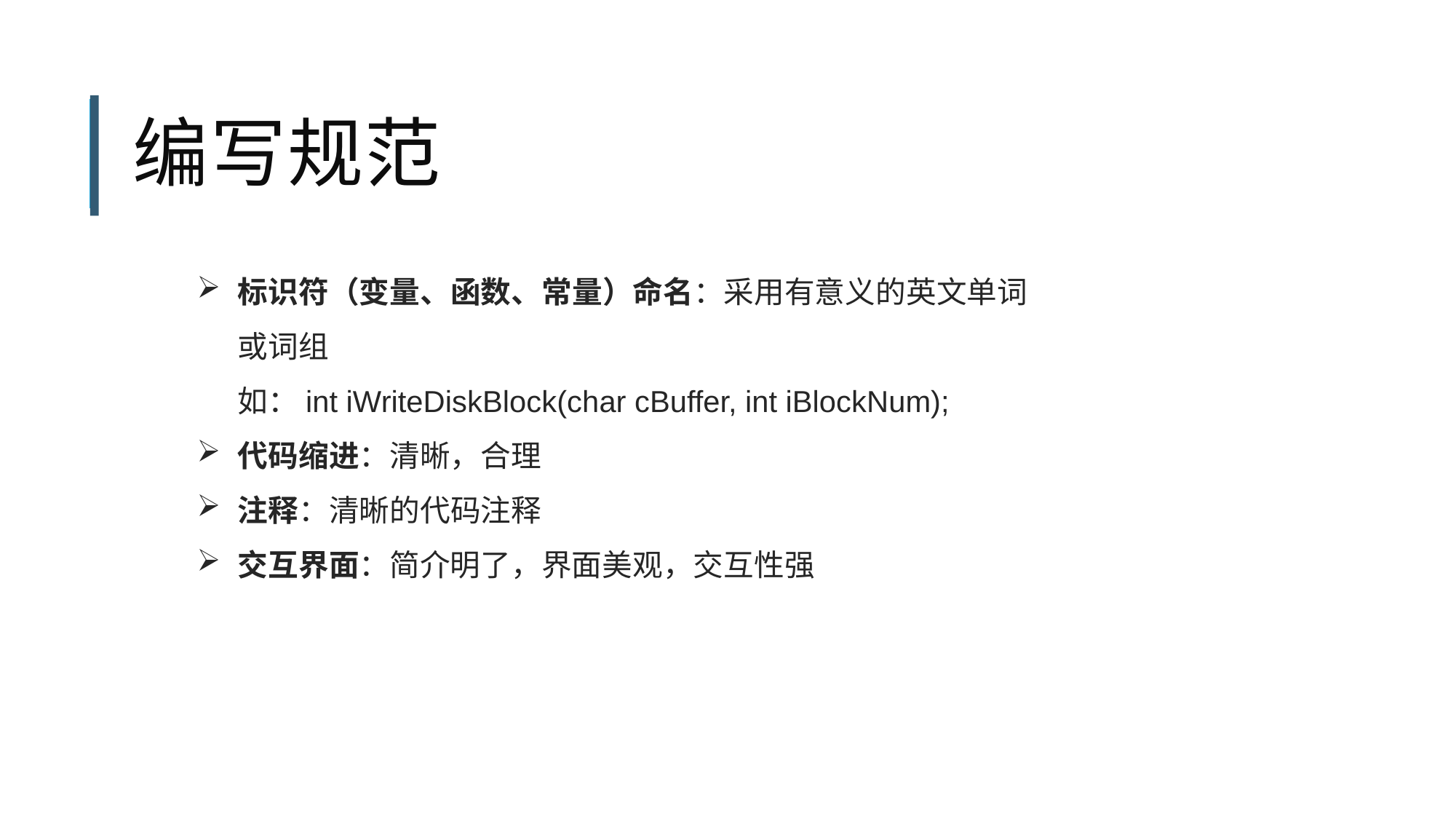

# 编写规范

标识符（变量、函数、常量）命名：采用有意义的英文单词或词组
如：int iWriteDiskBlock(char cBuffer, int iBlockNum);
代码缩进：清晰，合理
注释：清晰的代码注释
交互界面：简介明了，界面美观，交互性强